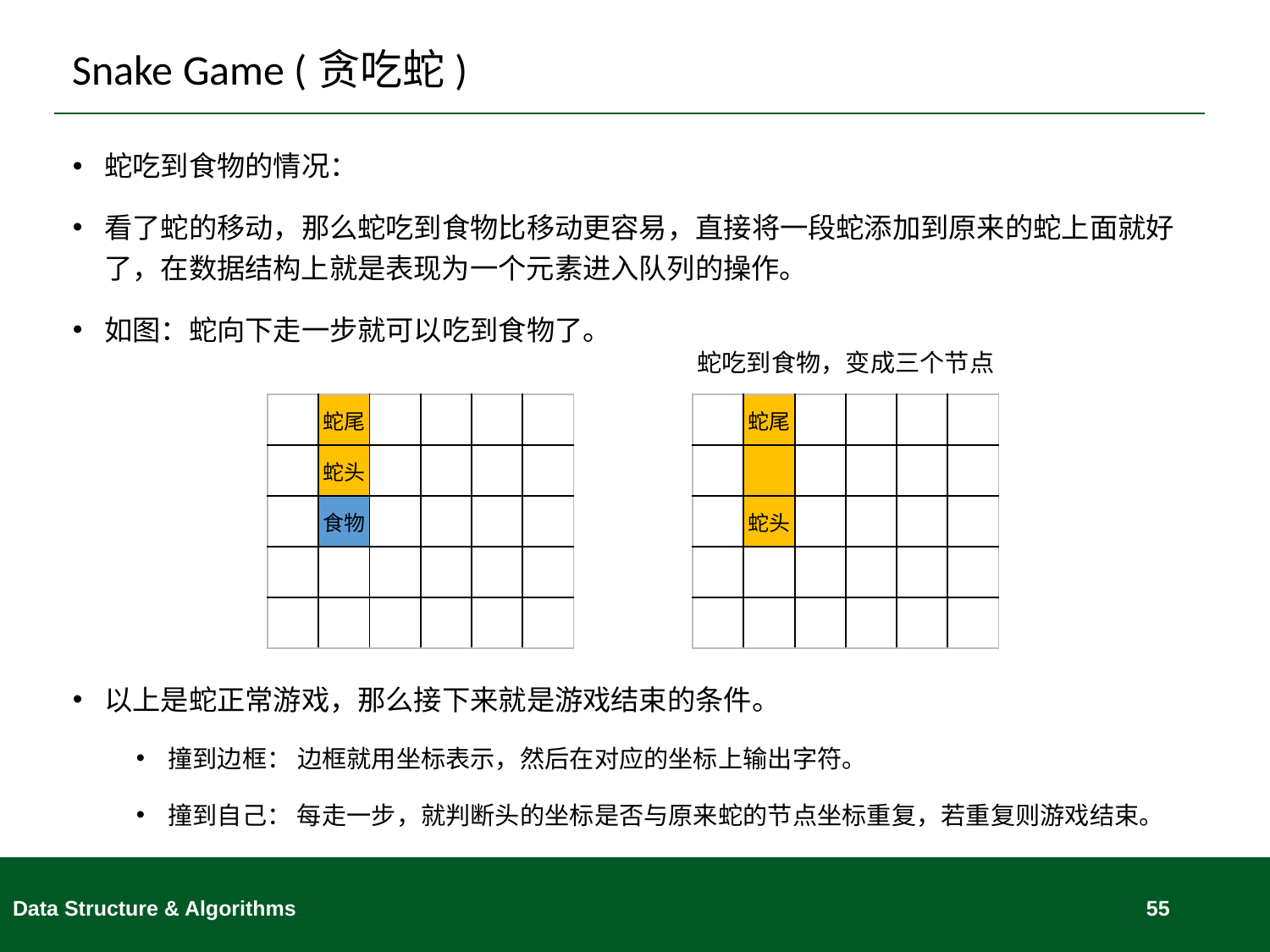

# Snake Game (贪吃蛇)
蛇吃到食物的情况：
看了蛇的移动，那么蛇吃到食物比移动更容易，直接将一段蛇添加到原来的蛇上面就好了，在数据结构上就是表现为一个元素进入队列的操作。
如图：蛇向下走一步就可以吃到食物了。

以上是蛇正常游戏，那么接下来就是游戏结束的条件。
撞到边框： 边框就用坐标表示，然后在对应的坐标上输出字符。
撞到自己： 每走一步，就判断头的坐标是否与原来蛇的节点坐标重复，若重复则游戏结束。

蛇吃到食物，变成三个节点
|  | 蛇尾 |  |  |  |  |
| --- | --- | --- | --- | --- | --- |
|  | 蛇头 |  |  |  |  |
|  | 食物 |  |  |  |  |
|  |  |  |  |  |  |
|  |  |  |  |  |  |
|  | 蛇尾 |  |  |  |  |
| --- | --- | --- | --- | --- | --- |
|  |  |  |  |  |  |
|  | 蛇头 |  |  |  |  |
|  |  |  |  |  |  |
|  |  |  |  |  |  |
Data Structure & Algorithms
55